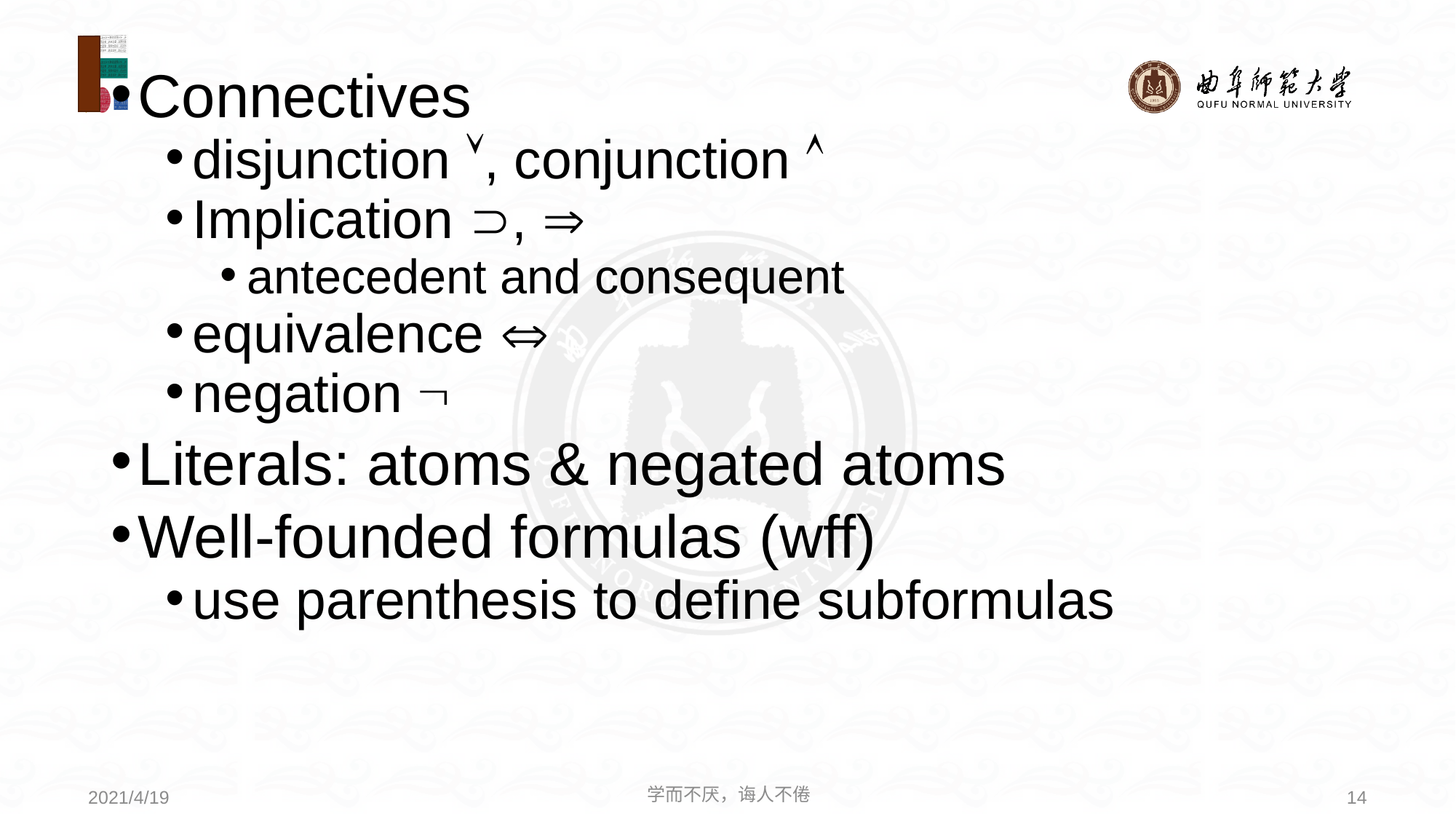

Connectives
disjunction ∨, conjunction ∧
Implication ⊃, ⇒
antecedent and consequent
equivalence ⇔
negation ¬
Literals: atoms & negated atoms
Well-founded formulas (wff)
use parenthesis to define subformulas
学而不厌，诲人不倦
14
2021/4/19